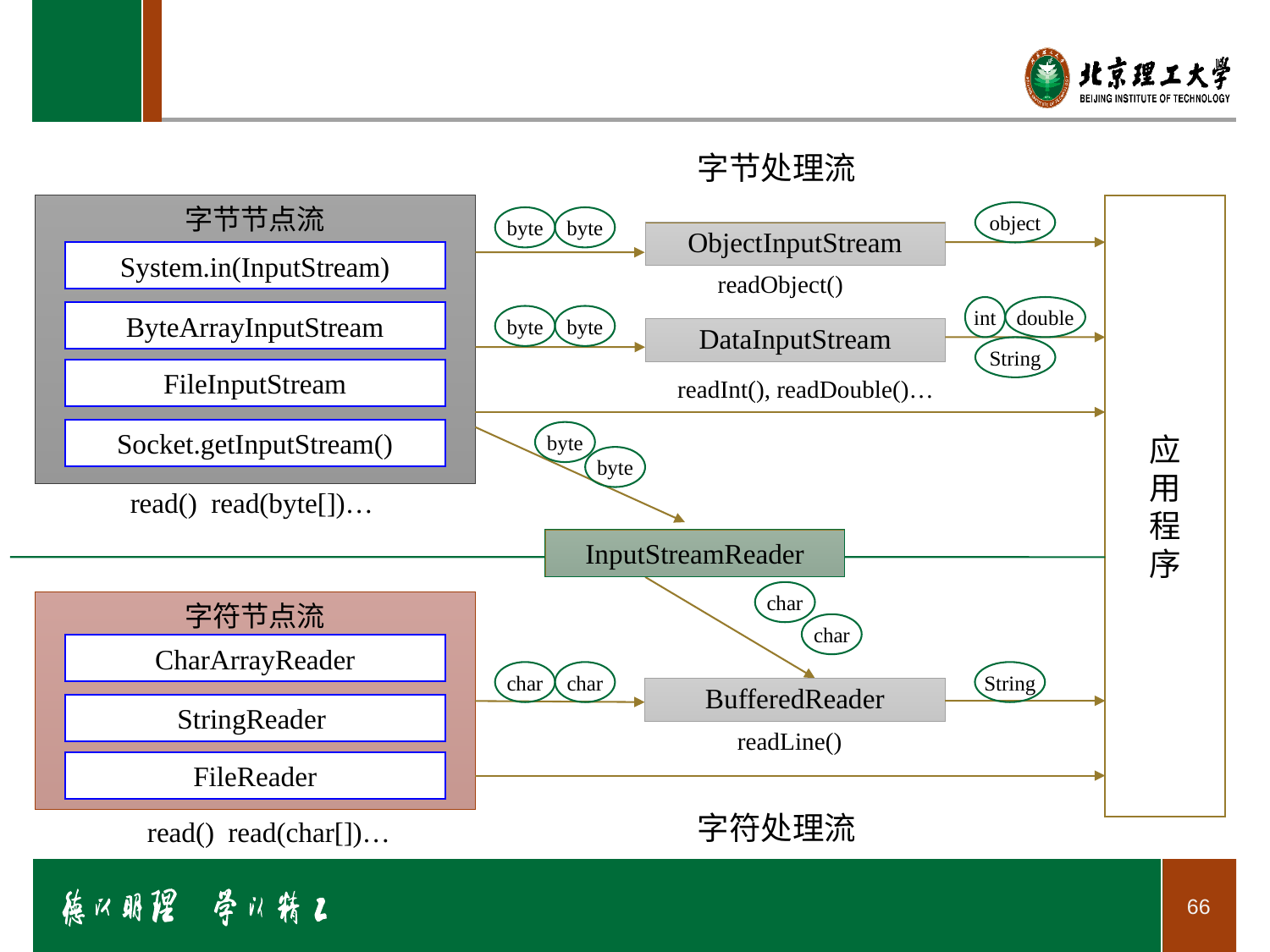

#
字节处理流

字节节点流
应
用
程
序
object
byte
byte
ObjectInputStream

System.in(InputStream)

readObject()
int
double
ByteArrayInputStream
byte
byte
DataInputStream

String

FileInputStream
readInt(), readDouble()…
Socket.getInputStream()
byte

byte
read()  read(byte[])…
InputStreamReader

char

字符节点流
char
CharArrayReader
char
char
String
BufferedReader
StringReader

readLine()
FileReader
字符处理流
read()  read(char[])…